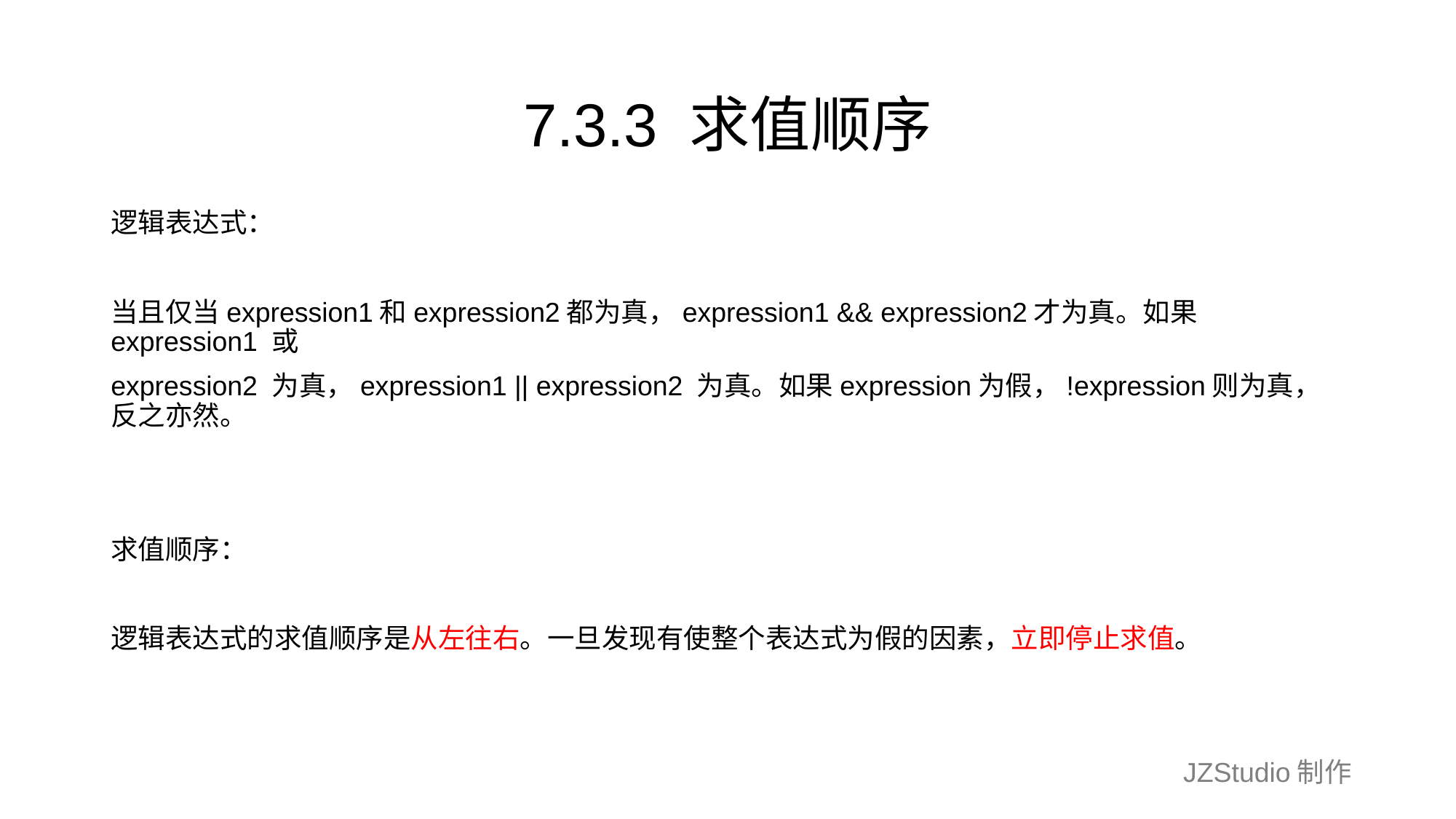

# 7.3.3 求值顺序
逻辑表达式：

当且仅当expression1和expression2都为真，expression1 && expression2才为真。如果 expression1 或
expression2 为真，expression1 || expression2 为真。如果expression为假，!expression则为真，反之亦然。

求值顺序：

逻辑表达式的求值顺序是从左往右。一旦发现有使整个表达式为假的因素，立即停止求值。